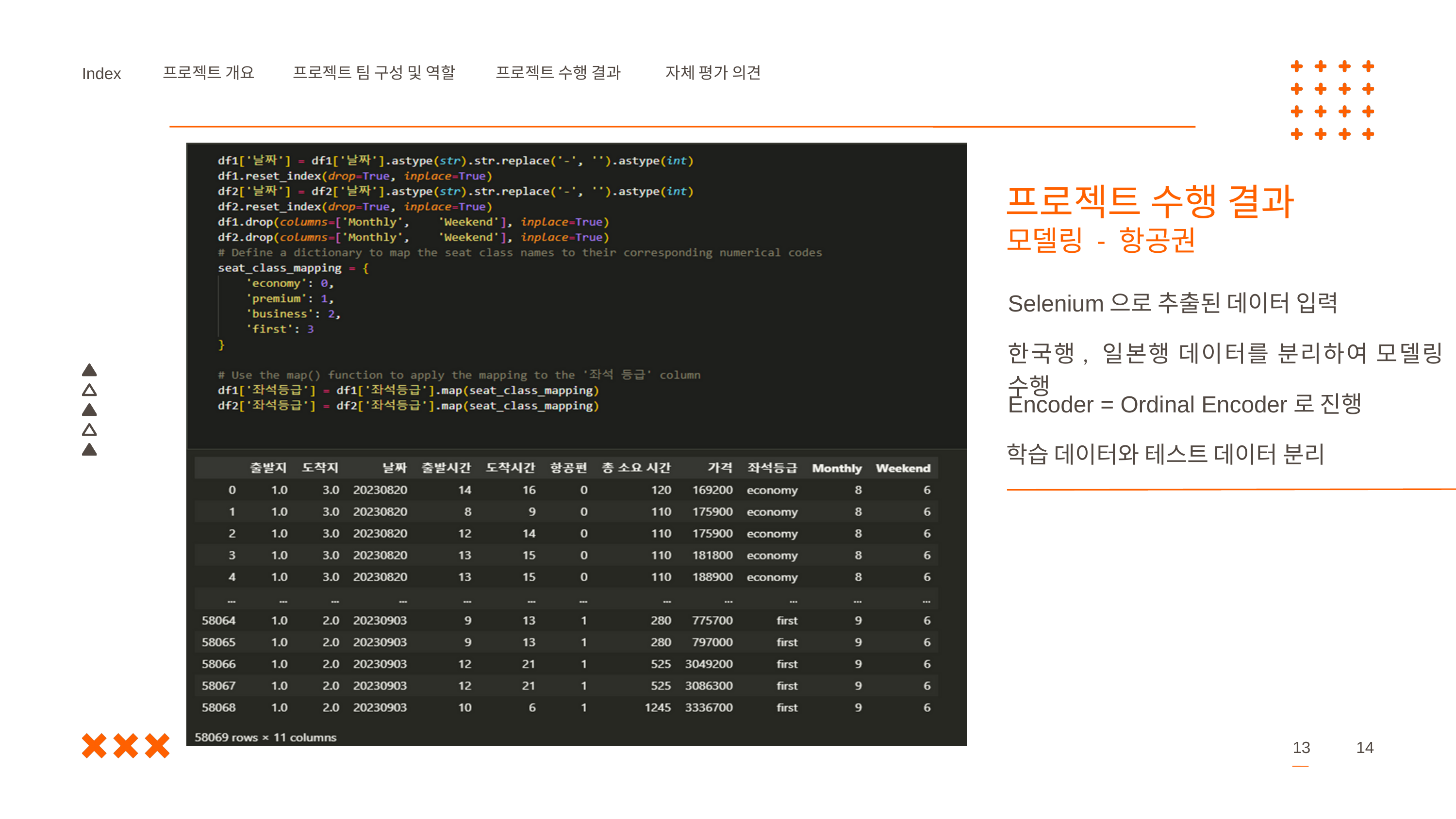

프로젝트 개요
프로젝트 팀 구성 및 역할
프로젝트 수행 결과
자체 평가 의견
Index

프로젝트 수행 결과
모델링 - 항공권
Selenium으로 추출된 데이터 입력
한국행, 일본행 데이터를 분리하여 모델링 수행

Encoder = Ordinal Encoder로 진행
학습 데이터와 테스트 데이터 분리

13
14